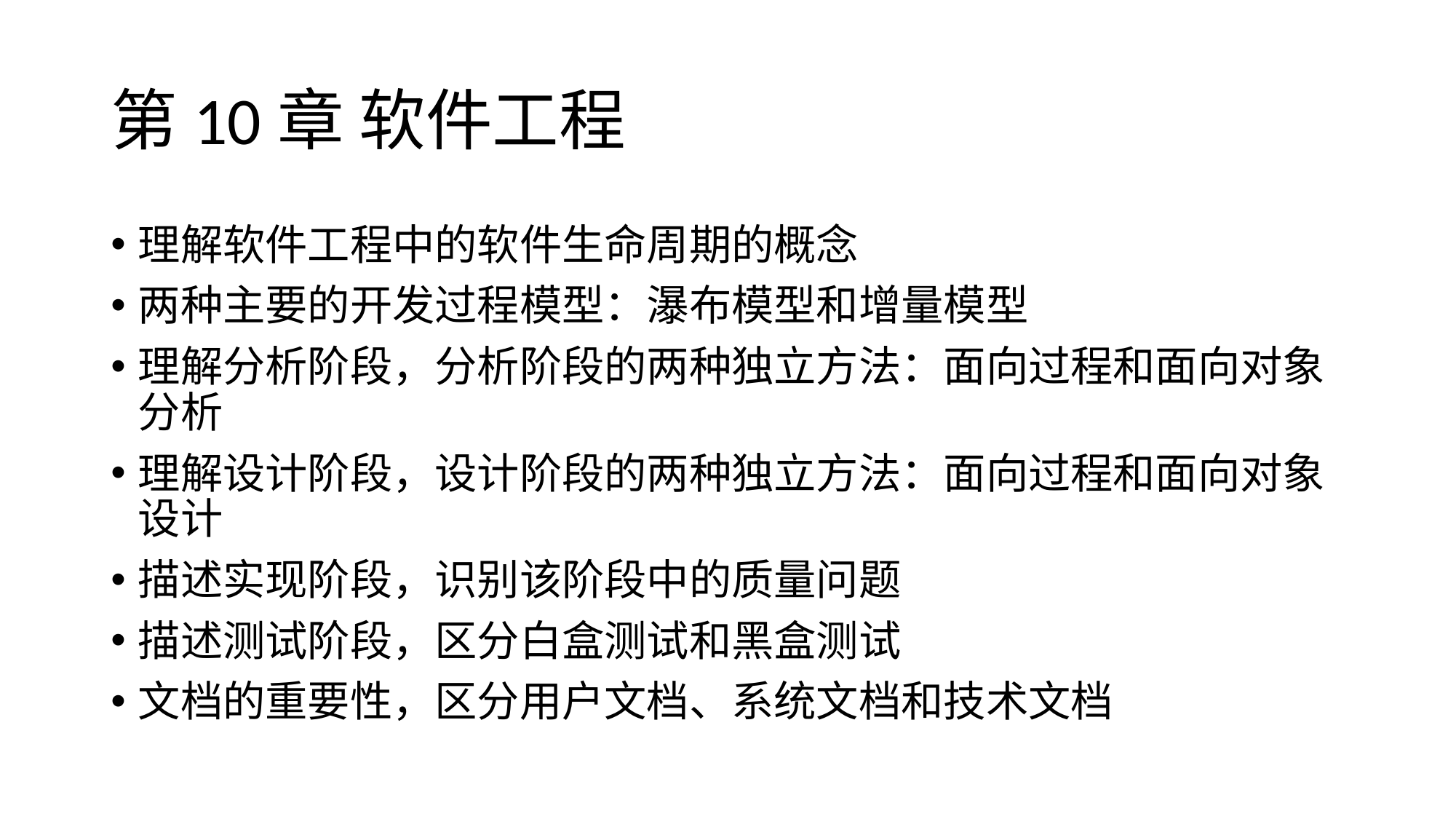

# 第10章 软件工程
理解软件工程中的软件生命周期的概念
两种主要的开发过程模型：瀑布模型和增量模型
理解分析阶段，分析阶段的两种独立方法：面向过程和面向对象分析
理解设计阶段，设计阶段的两种独立方法：面向过程和面向对象设计
描述实现阶段，识别该阶段中的质量问题
描述测试阶段，区分白盒测试和黑盒测试
文档的重要性，区分用户文档、系统文档和技术文档